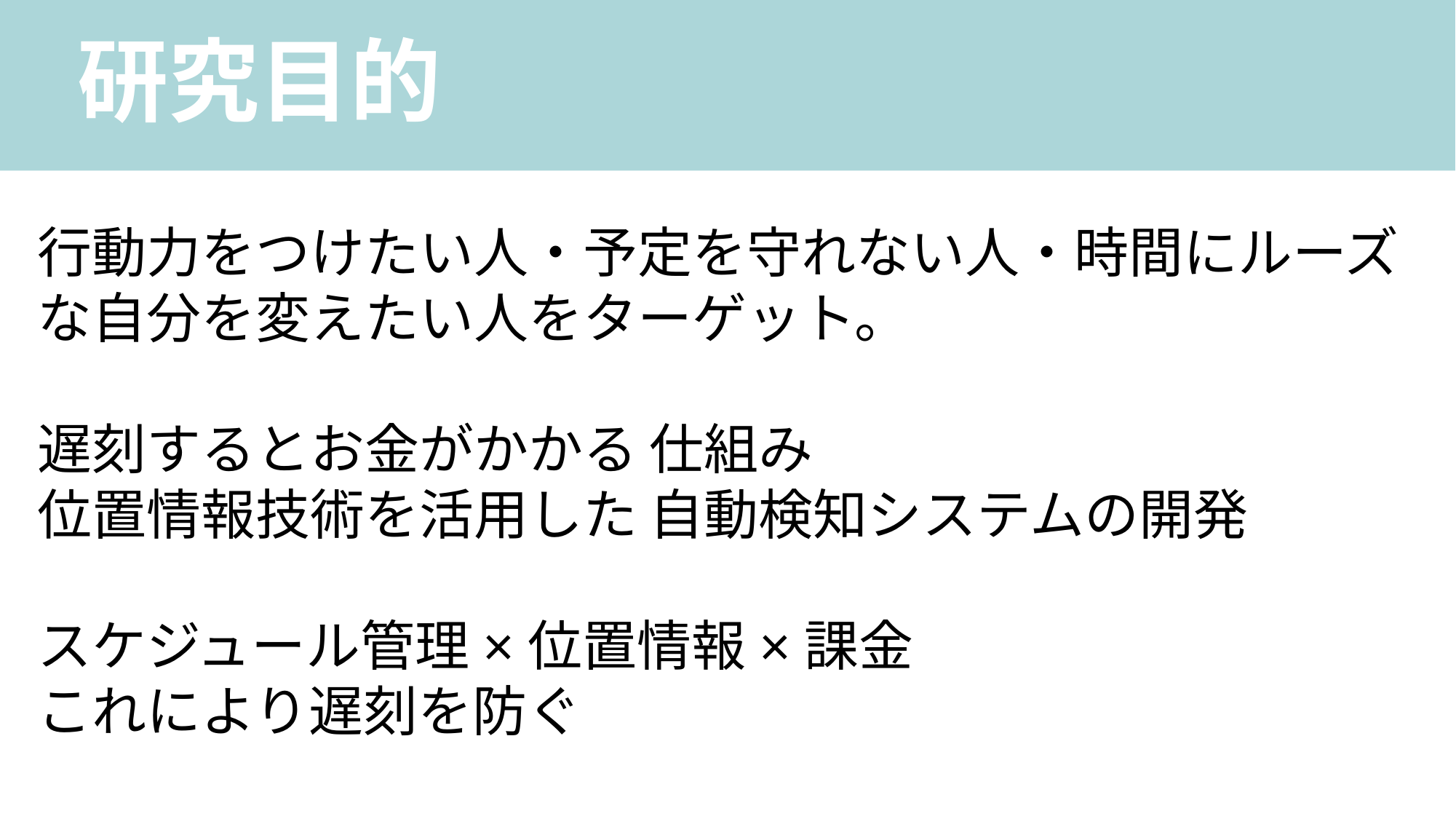

# 研究目的
行動力をつけたい人・予定を守れない人・時間にルーズな自分を変えたい人をターゲット。

遅刻するとお金がかかる 仕組み
位置情報技術を活用した 自動検知システムの開発

スケジュール管理×位置情報×課金
これにより遅刻を防ぐ